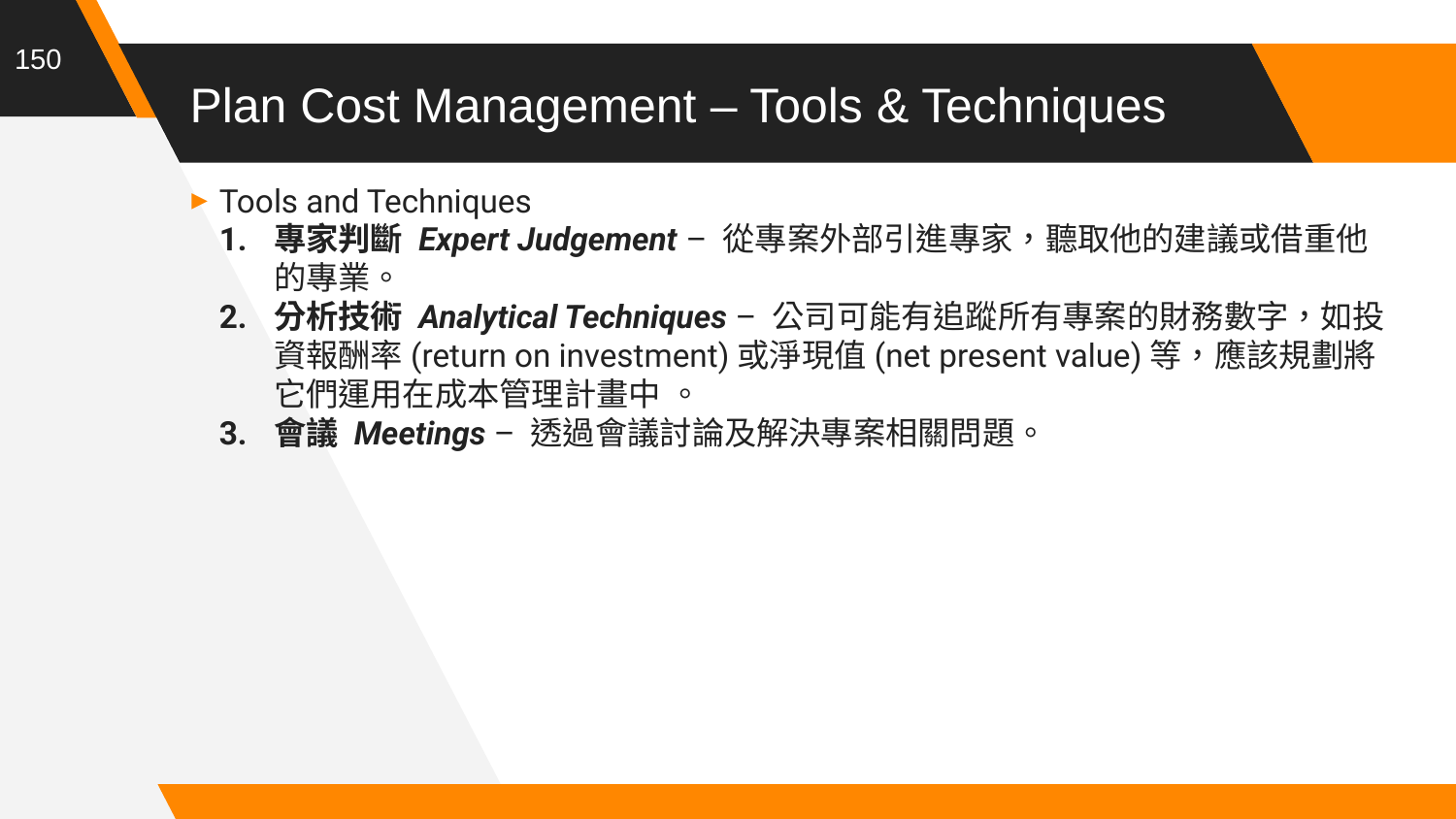

150
# Plan Cost Management – Tools & Techniques
Tools and Techniques
專家判斷 Expert Judgement – 從專案外部引進專家，聽取他的建議或借重他的專業。
分析技術 Analytical Techniques – 公司可能有追蹤所有專案的財務數字，如投資報酬率(return on investment)或淨現值(net present value)等，應該規劃將它們運用在成本管理計畫中 。
會議 Meetings – 透過會議討論及解決專案相關問題。